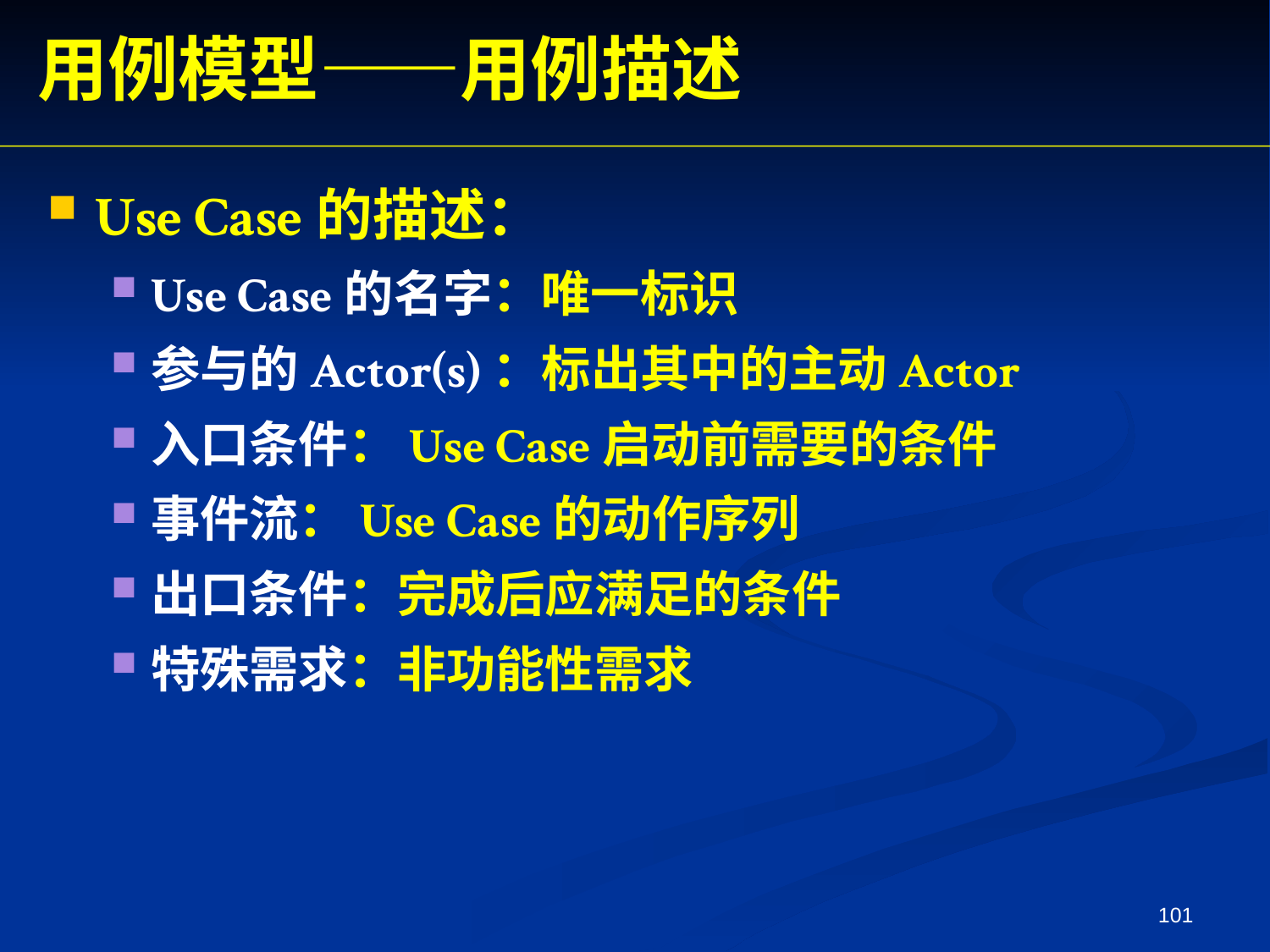

用例模型——用例描述

Use Case的描述：
Use Case的名字：唯一标识
参与的Actor(s)：标出其中的主动Actor
入口条件：Use Case启动前需要的条件
事件流：Use Case的动作序列
出口条件：完成后应满足的条件
特殊需求：非功能性需求
101